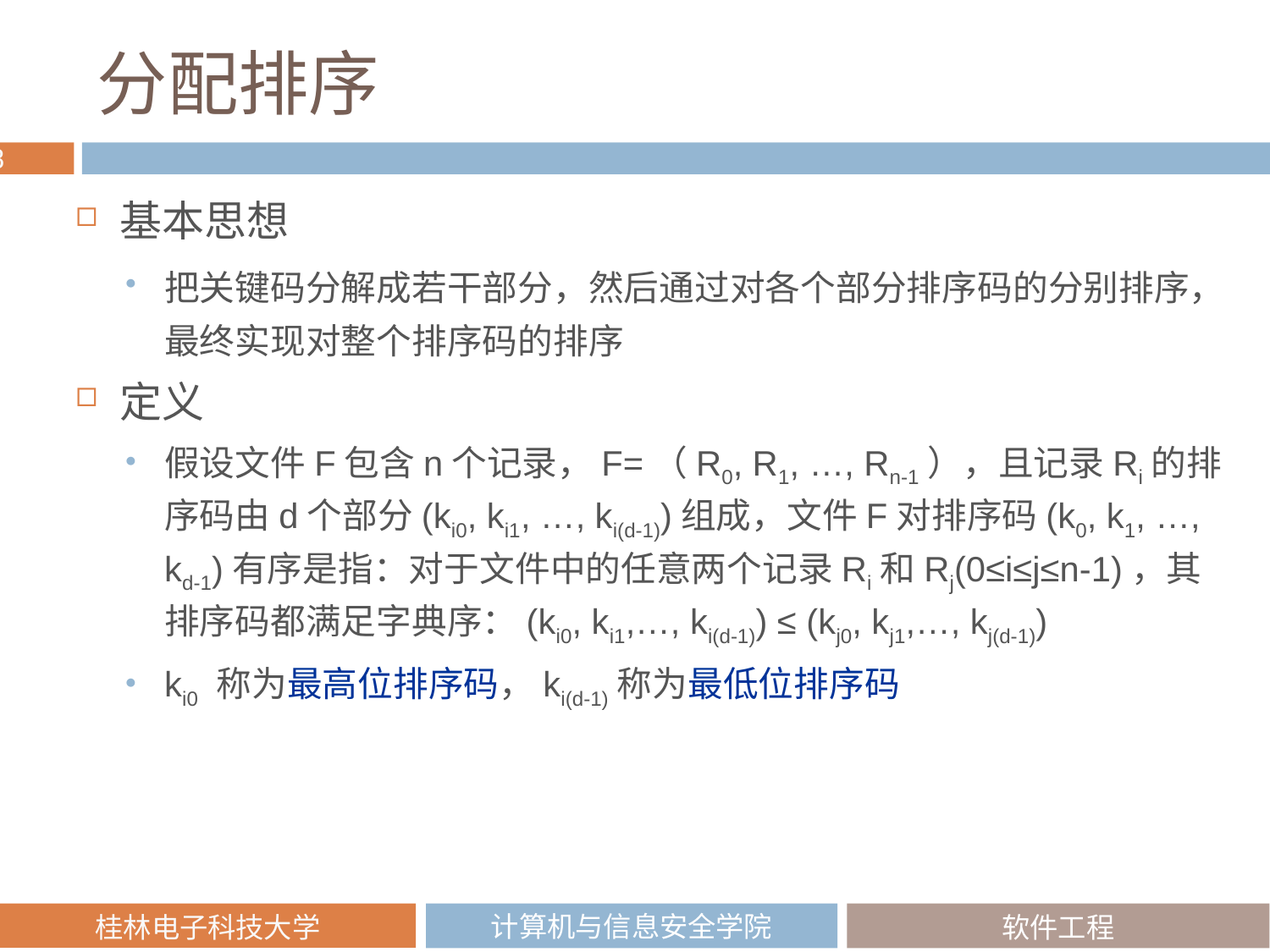

# 分配排序
基本思想
把关键码分解成若干部分，然后通过对各个部分排序码的分别排序，最终实现对整个排序码的排序
定义
假设文件F包含n个记录，F=（R0, R1, …, Rn-1），且记录Ri的排序码由d个部分(ki0, ki1, …, ki(d-1))组成，文件F对排序码(k0, k1, …, kd-1)有序是指：对于文件中的任意两个记录Ri和Rj(0≤i≤j≤n-1)，其排序码都满足字典序：(ki0, ki1,…, ki(d-1)) ≤ (kj0, kj1,…, kj(d-1))
ki0 称为最高位排序码，ki(d-1)称为最低位排序码